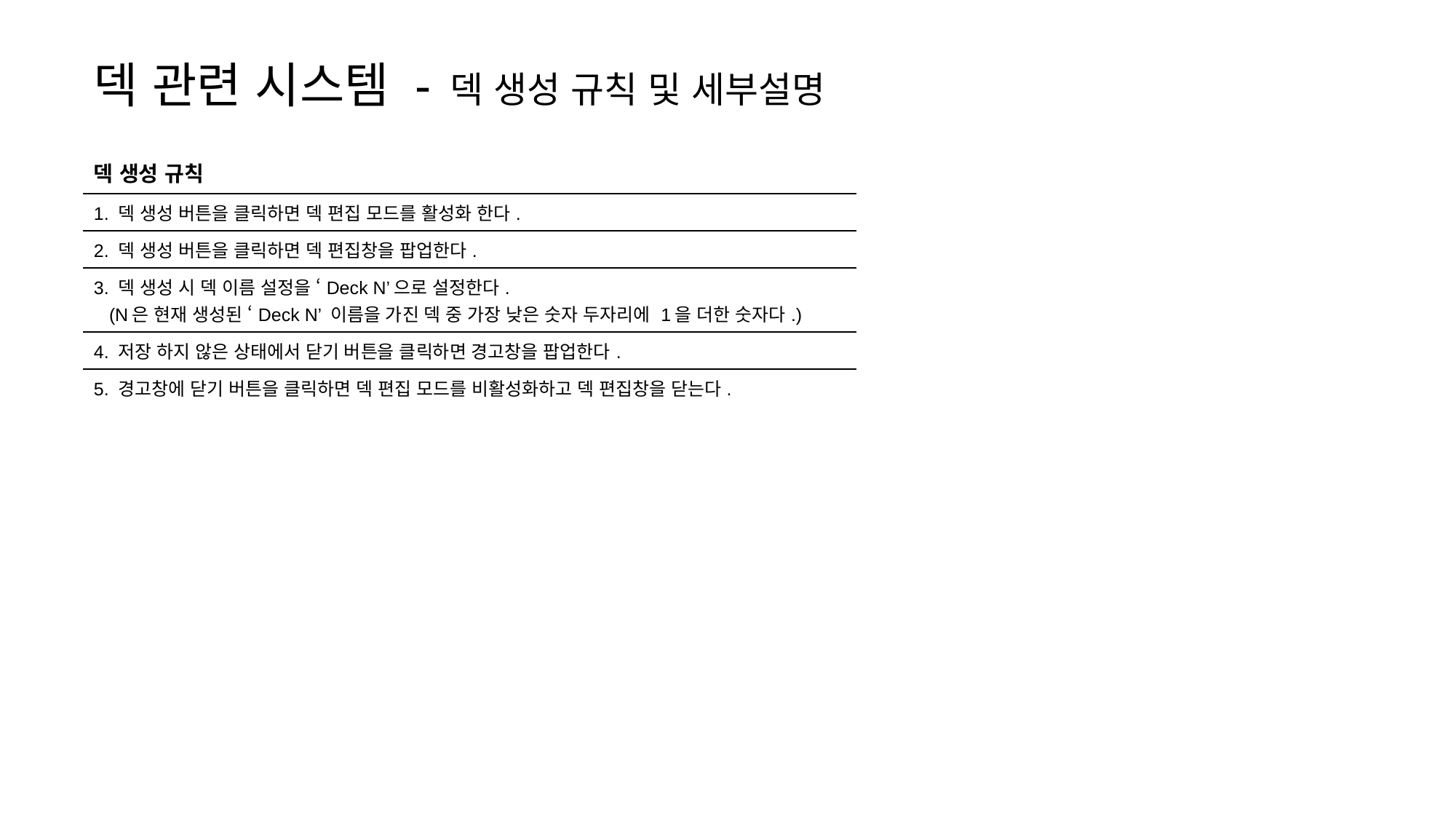

덱 관련 시스템 - 덱 생성 규칙 및 세부설명
| 덱 생성 규칙 |
| --- |
| 1. 덱 생성 버튼을 클릭하면 덱 편집 모드를 활성화 한다. |
| 2. 덱 생성 버튼을 클릭하면 덱 편집창을 팝업한다. |
| 3. 덱 생성 시 덱 이름 설정을 ‘Deck N’으로 설정한다. (N은 현재 생성된 ‘Deck N’ 이름을 가진 덱 중 가장 낮은 숫자 두자리에 1을 더한 숫자다.) |
| 4. 저장 하지 않은 상태에서 닫기 버튼을 클릭하면 경고창을 팝업한다. |
| 5. 경고창에 닫기 버튼을 클릭하면 덱 편집 모드를 비활성화하고 덱 편집창을 닫는다. |